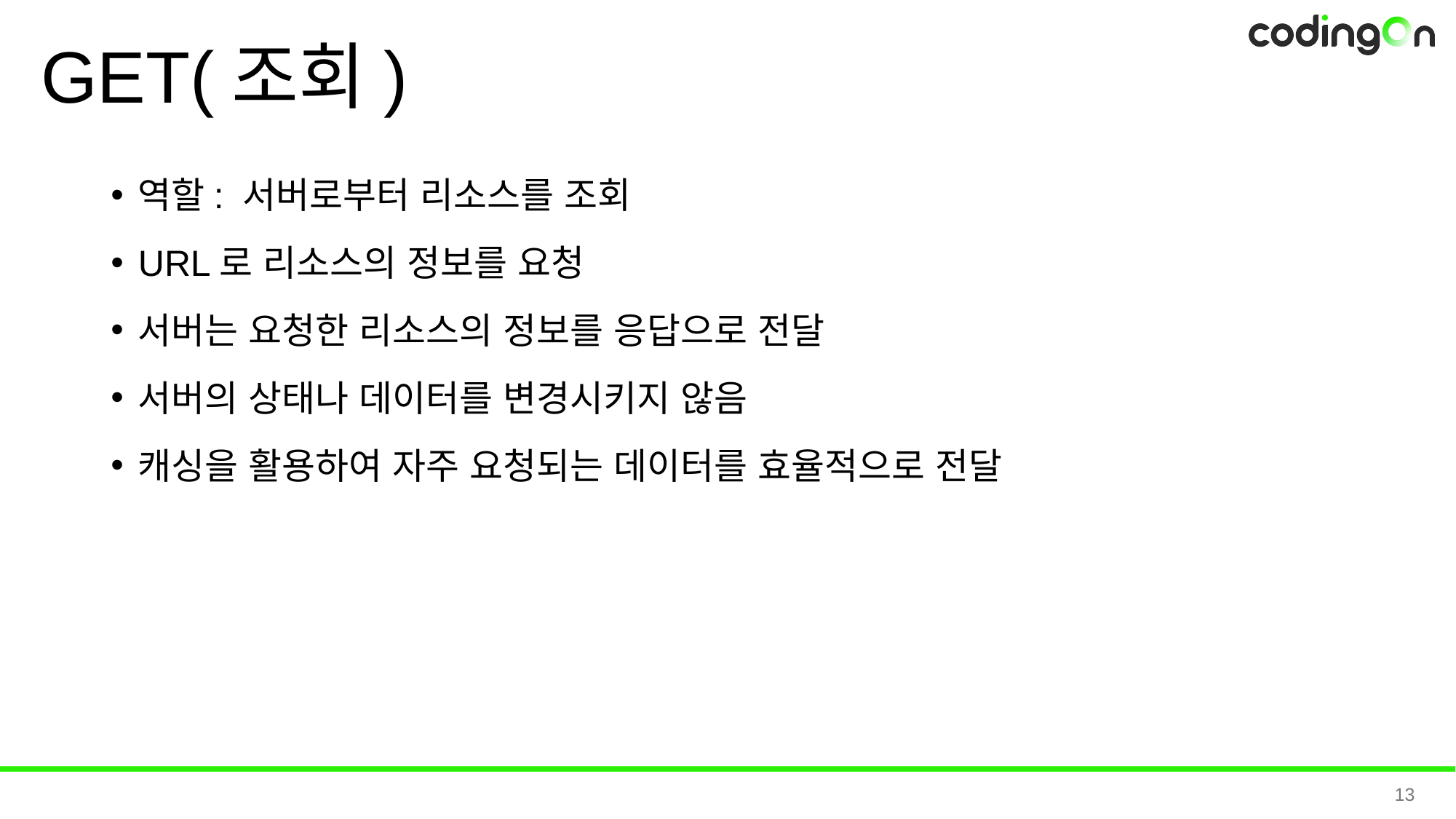

# GET(조회)
역할: 서버로부터 리소스를 조회
URL로 리소스의 정보를 요청
서버는 요청한 리소스의 정보를 응답으로 전달
서버의 상태나 데이터를 변경시키지 않음
캐싱을 활용하여 자주 요청되는 데이터를 효율적으로 전달

13